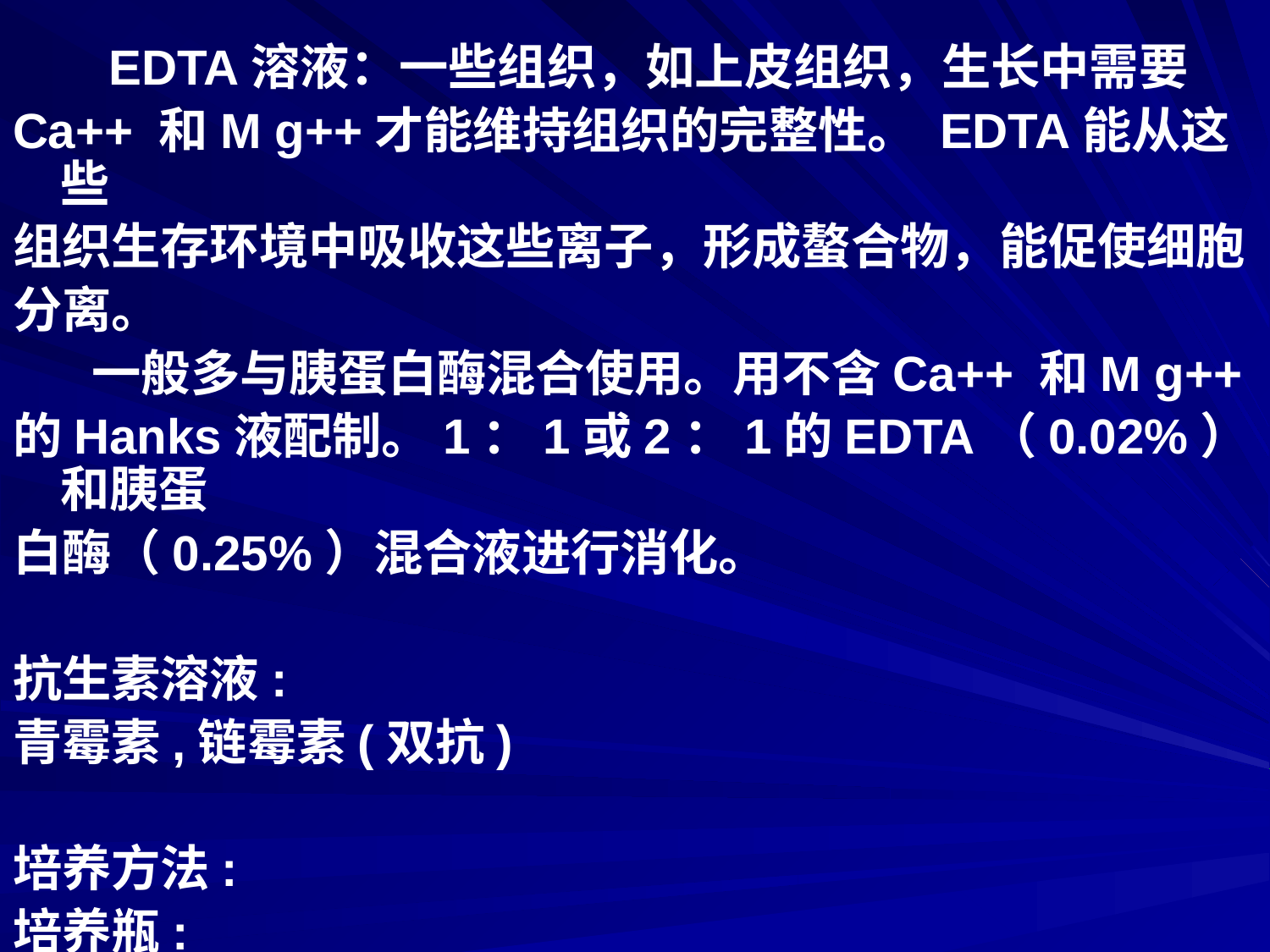

EDTA溶液：一些组织，如上皮组织，生长中需要
Ca++ 和M g++才能维持组织的完整性。 EDTA能从这些
组织生存环境中吸收这些离子，形成螯合物，能促使细胞
分离。
      一般多与胰蛋白酶混合使用。用不含Ca++ 和M g++
的Hanks液配制。1：1或2：1的EDTA（0.02%）和胰蛋
白酶（0.25%）混合液进行消化。

抗生素溶液:
青霉素,链霉素(双抗)

培养方法:
培养瓶:
培养板: